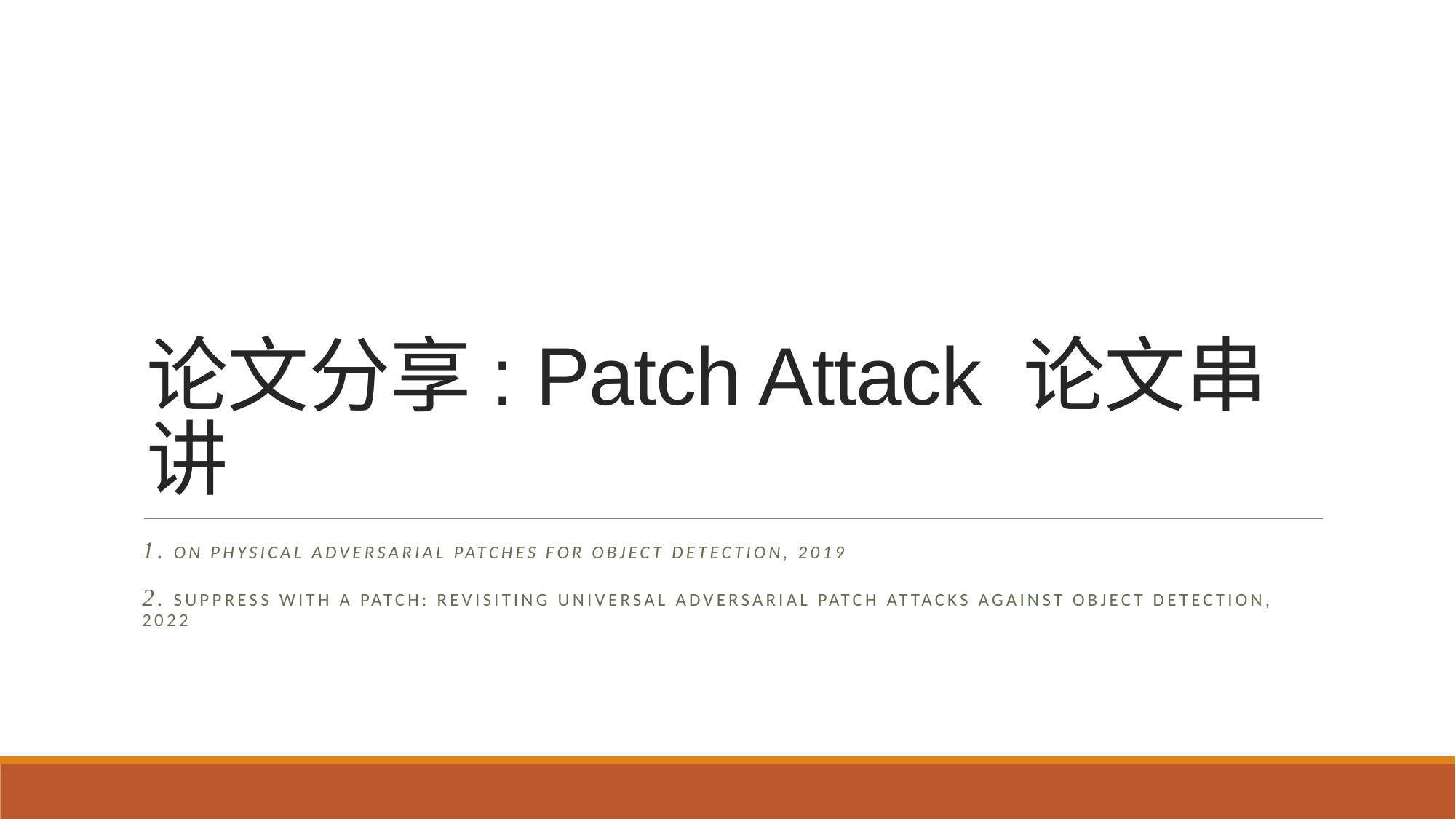

# 论文分享: Patch Attack 论文串讲
1. On Physical Adversarial Patches for Object Detection, 2019
2. Suppress with a Patch: Revisiting Universal Adversarial Patch Attacks against Object Detection, 2022